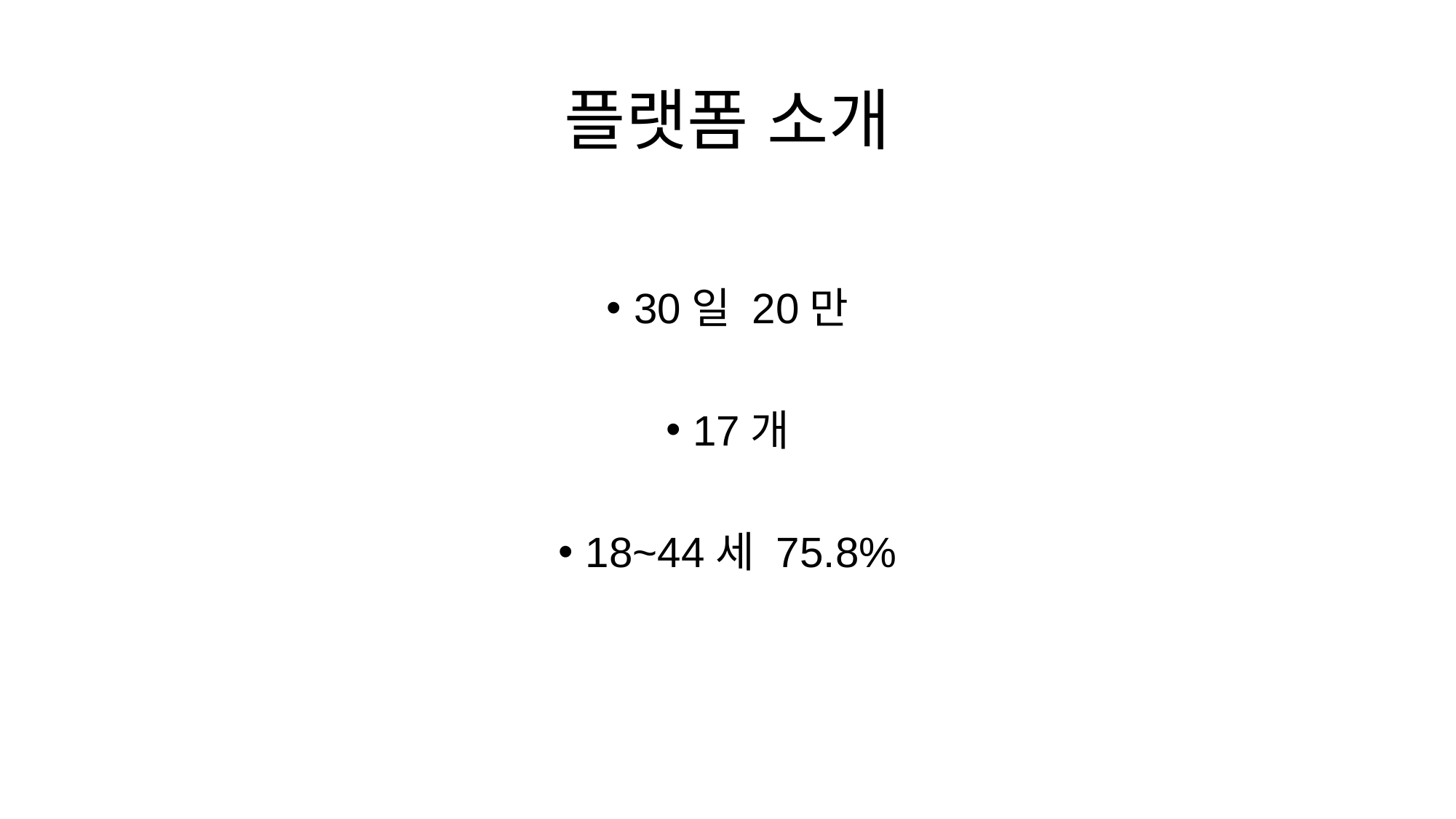

# 플랫폼 소개
30일 20만

17개

18~44세 75.8%